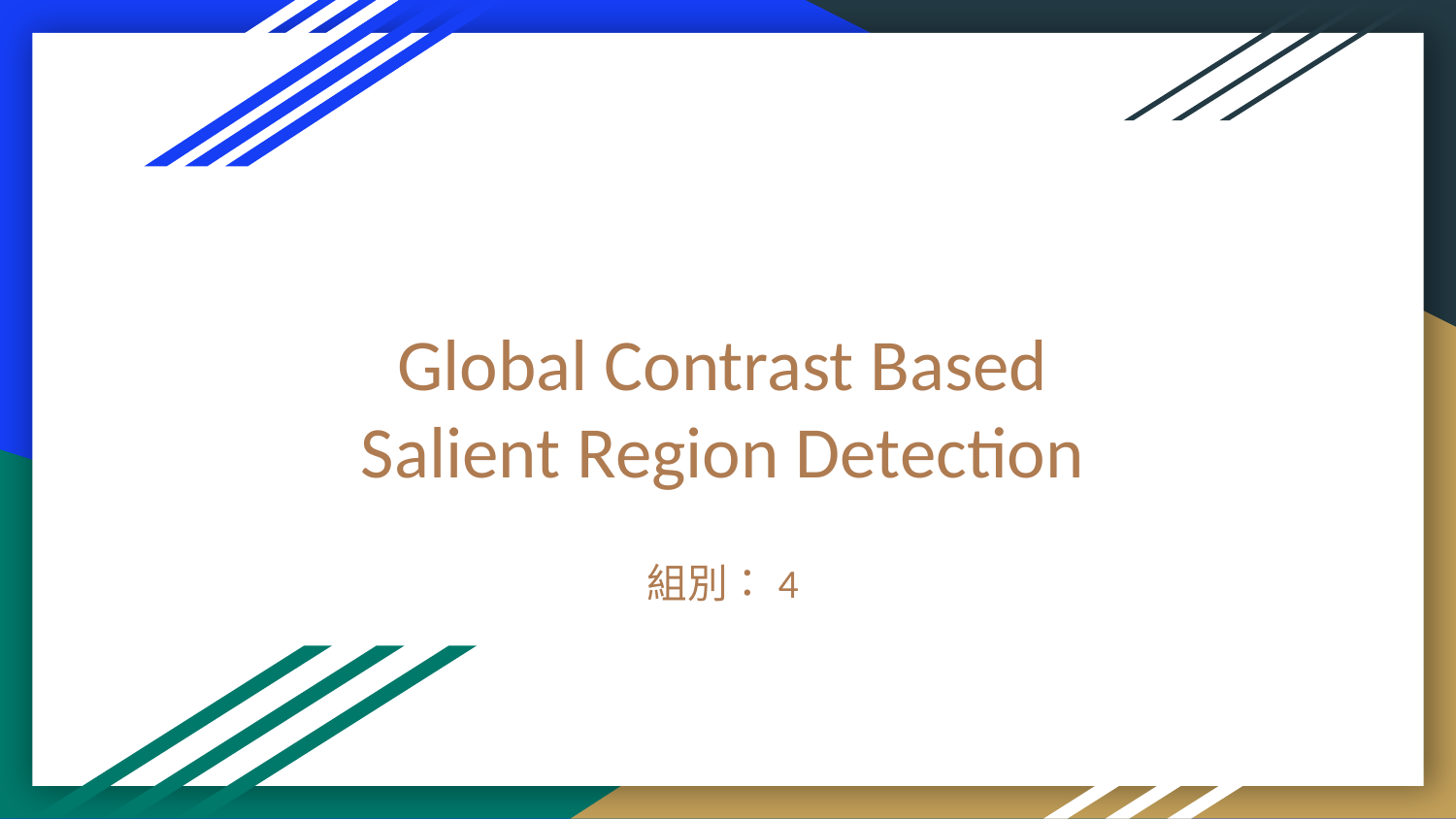

# Global Contrast Based Salient Region Detection
組別：4